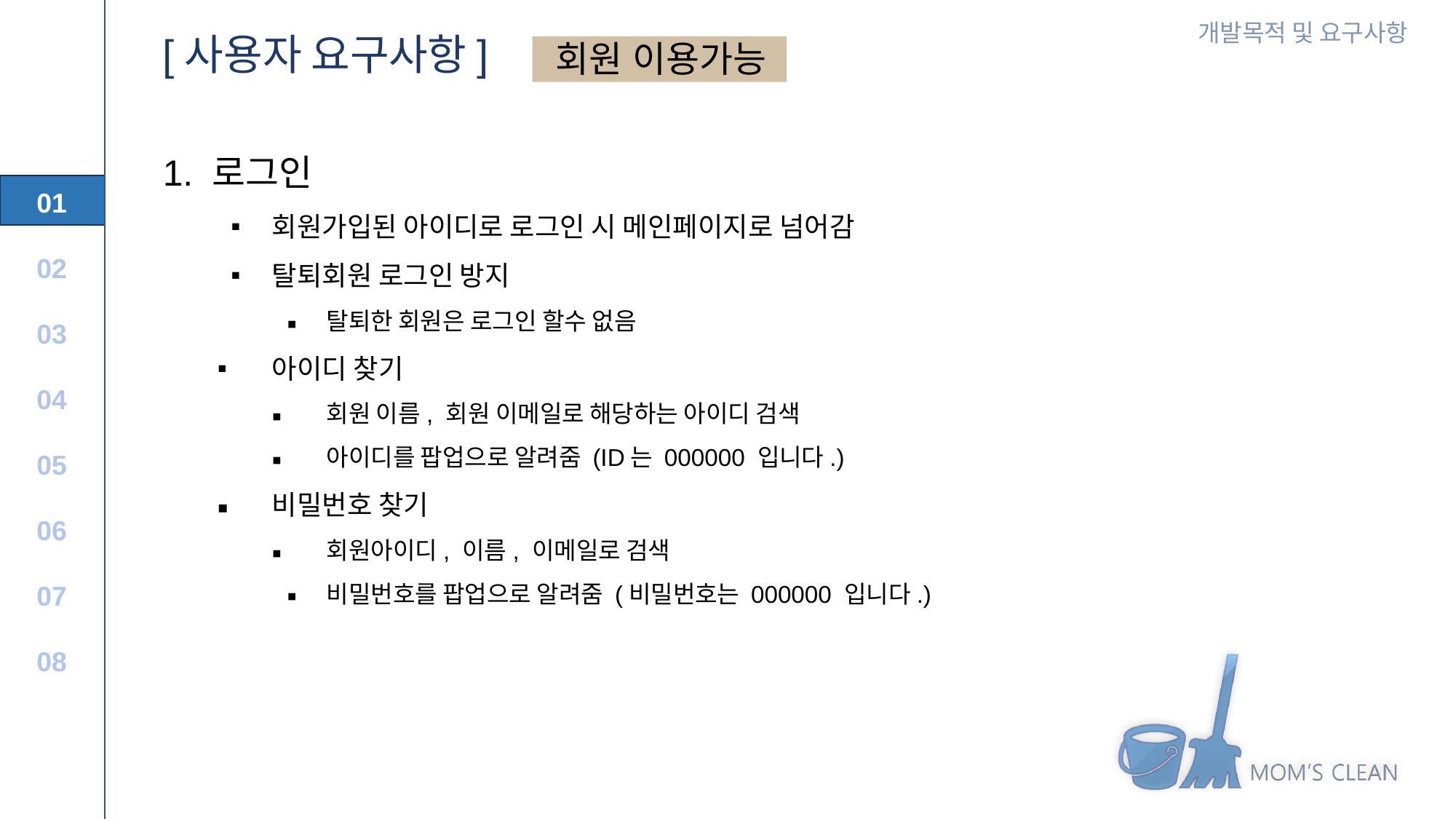

[사용자 요구사항]

회원 이용가능

1. 로그인
회원가입된 아이디로 로그인 시 메인페이지로 넘어감
탈퇴회원 로그인 방지
탈퇴한 회원은 로그인 할수 없음
아이디 찾기
회원 이름, 회원 이메일로 해당하는 아이디 검색
아이디를 팝업으로 알려줌 (ID는 000000 입니다.)
비밀번호 찾기
회원아이디, 이름, 이메일로 검색
비밀번호를 팝업으로 알려줌 (비밀번호는 000000 입니다.)